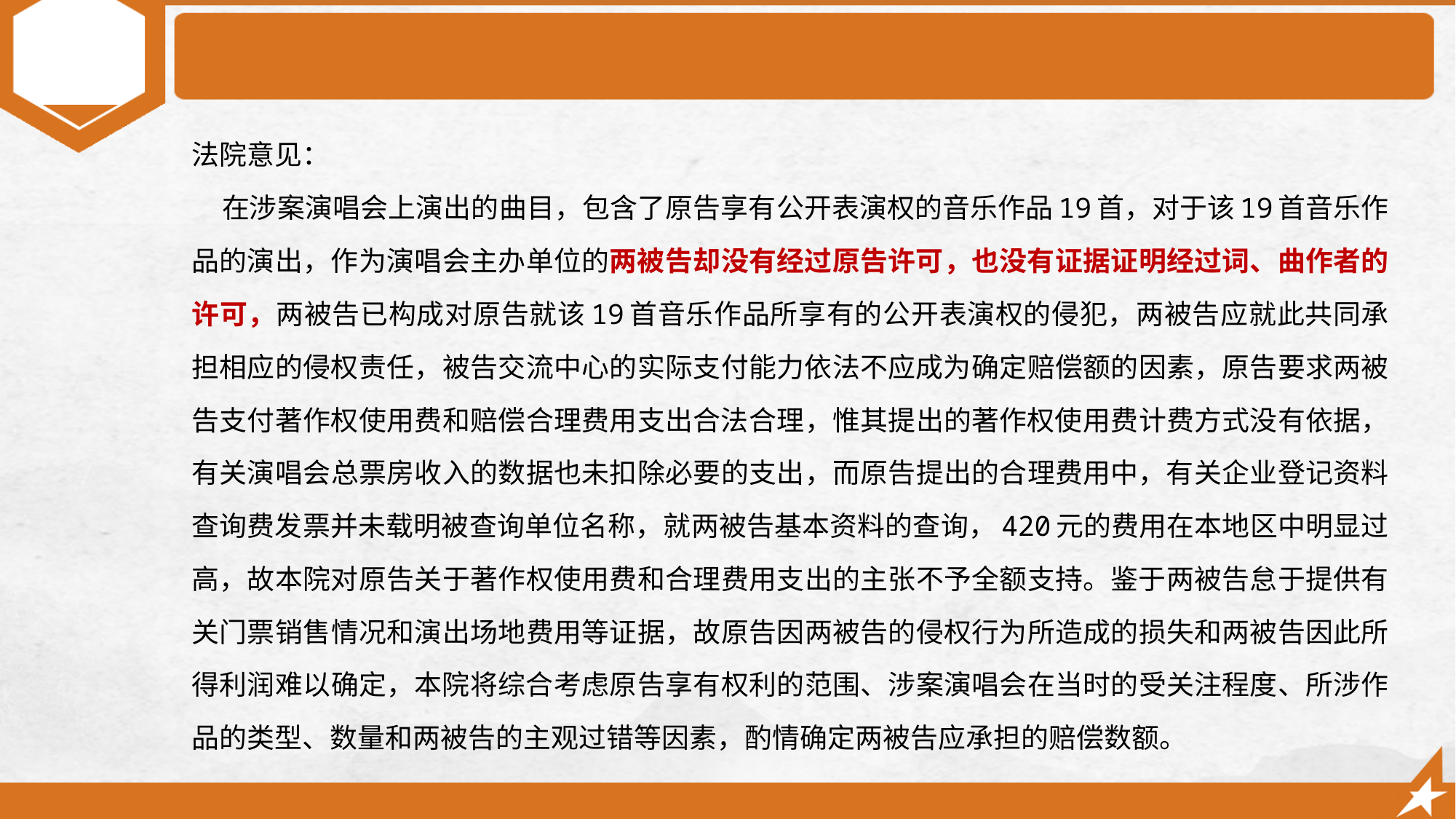

法院意见：
    在涉案演唱会上演出的曲目，包含了原告享有公开表演权的音乐作品19首，对于该19首音乐作品的演出，作为演唱会主办单位的两被告却没有经过原告许可，也没有证据证明经过词、曲作者的许可，两被告已构成对原告就该19首音乐作品所享有的公开表演权的侵犯，两被告应就此共同承担相应的侵权责任，被告交流中心的实际支付能力依法不应成为确定赔偿额的因素，原告要求两被告支付著作权使用费和赔偿合理费用支出合法合理，惟其提出的著作权使用费计费方式没有依据，有关演唱会总票房收入的数据也未扣除必要的支出，而原告提出的合理费用中，有关企业登记资料查询费发票并未载明被查询单位名称，就两被告基本资料的查询，420元的费用在本地区中明显过高，故本院对原告关于著作权使用费和合理费用支出的主张不予全额支持。鉴于两被告怠于提供有关门票销售情况和演出场地费用等证据，故原告因两被告的侵权行为所造成的损失和两被告因此所得利润难以确定，本院将综合考虑原告享有权利的范围、涉案演唱会在当时的受关注程度、所涉作品的类型、数量和两被告的主观过错等因素，酌情确定两被告应承担的赔偿数额。